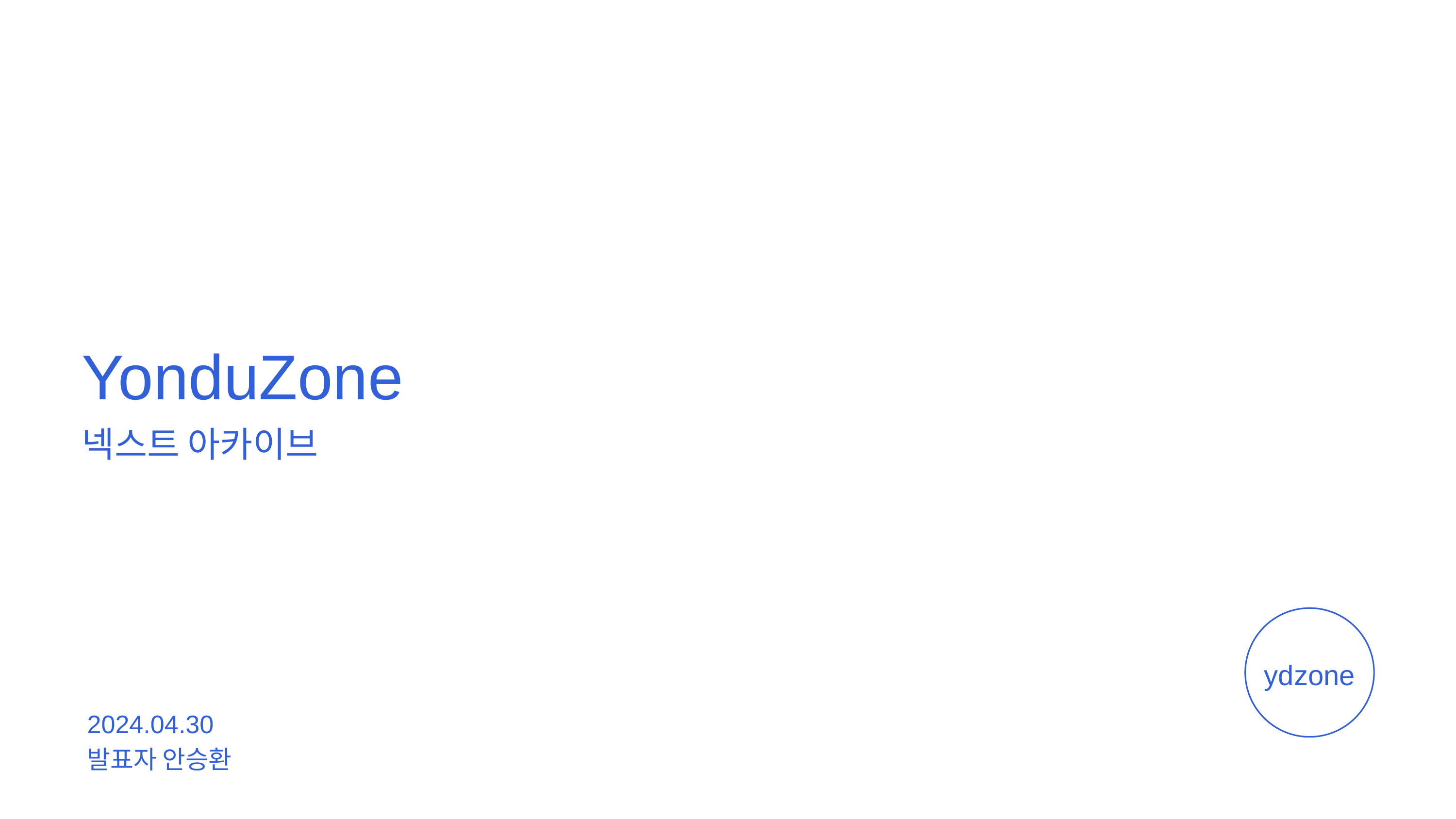

YonduZone
넥스트 아카이브

ydzone
2024.04.30
발표자 안승환